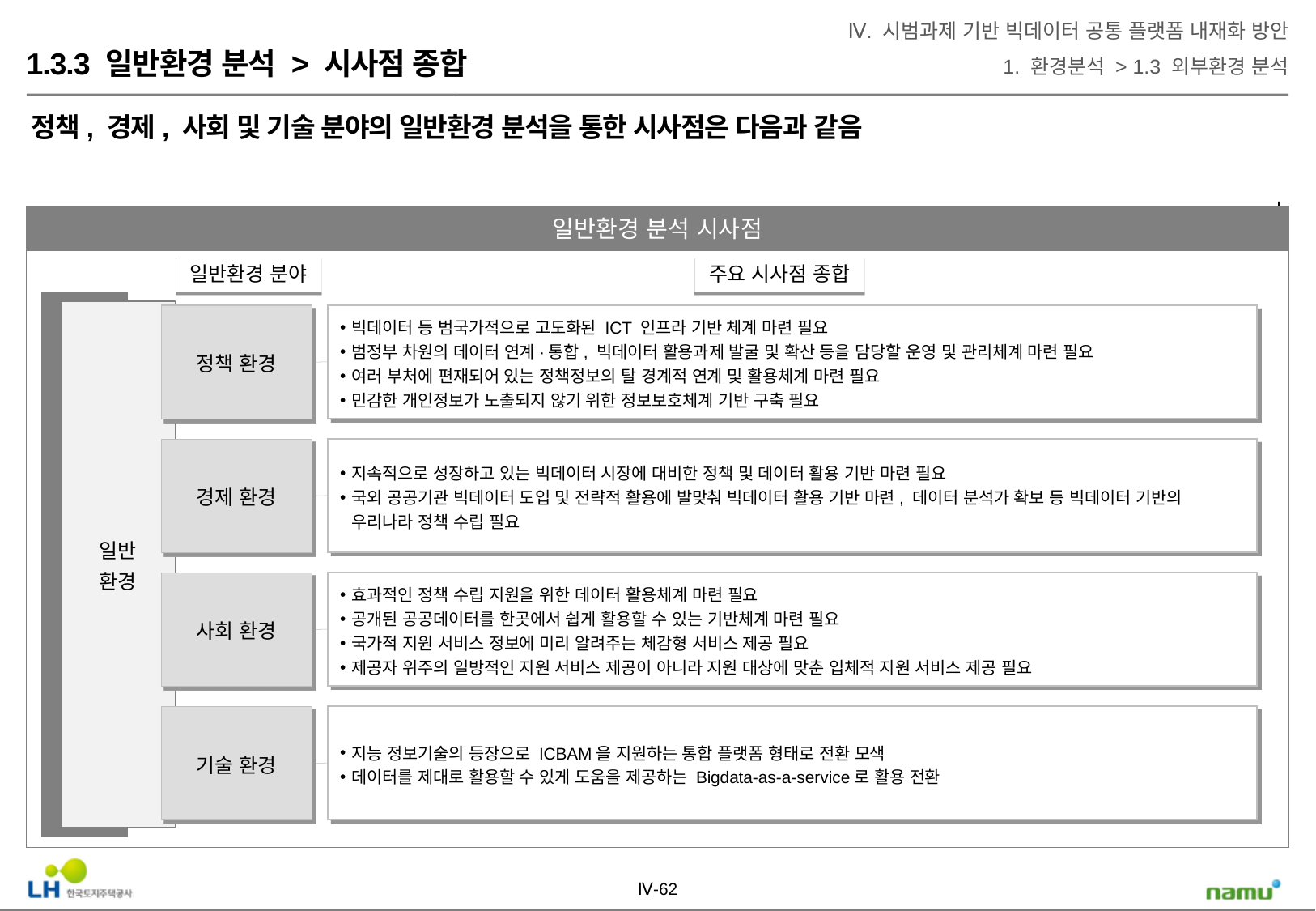

Ⅳ. 시범과제 기반 빅데이터 공통 플랫폼 내재화 방안
1. 환경분석 > 1.3 외부환경 분석
1.3.3 일반환경 분석 > 시사점 종합
정책, 경제, 사회 및 기술 분야의 일반환경 분석을 통한 시사점은 다음과 같음
일반환경 분석 시사점

일반환경 분야
주요 시사점 종합

일반
환경
정책 환경
빅데이터 등 범국가적으로 고도화된 ICT 인프라 기반 체계 마련 필요
범정부 차원의 데이터 연계·통합, 빅데이터 활용과제 발굴 및 확산 등을 담당할 운영 및 관리체계 마련 필요
여러 부처에 편재되어 있는 정책정보의 탈 경계적 연계 및 활용체계 마련 필요
민감한 개인정보가 노출되지 않기 위한 정보보호체계 기반 구축 필요
경제 환경
지속적으로 성장하고 있는 빅데이터 시장에 대비한 정책 및 데이터 활용 기반 마련 필요
국외 공공기관 빅데이터 도입 및 전략적 활용에 발맞춰 빅데이터 활용 기반 마련, 데이터 분석가 확보 등 빅데이터 기반의 우리나라 정책 수립 필요
사회 환경
효과적인 정책 수립 지원을 위한 데이터 활용체계 마련 필요
공개된 공공데이터를 한곳에서 쉽게 활용할 수 있는 기반체계 마련 필요
국가적 지원 서비스 정보에 미리 알려주는 체감형 서비스 제공 필요
제공자 위주의 일방적인 지원 서비스 제공이 아니라 지원 대상에 맞춘 입체적 지원 서비스 제공 필요
기술 환경
지능 정보기술의 등장으로 ICBAM을 지원하는 통합 플랫폼 형태로 전환 모색
데이터를 제대로 활용할 수 있게 도움을 제공하는 Bigdata-as-a-service로 활용 전환